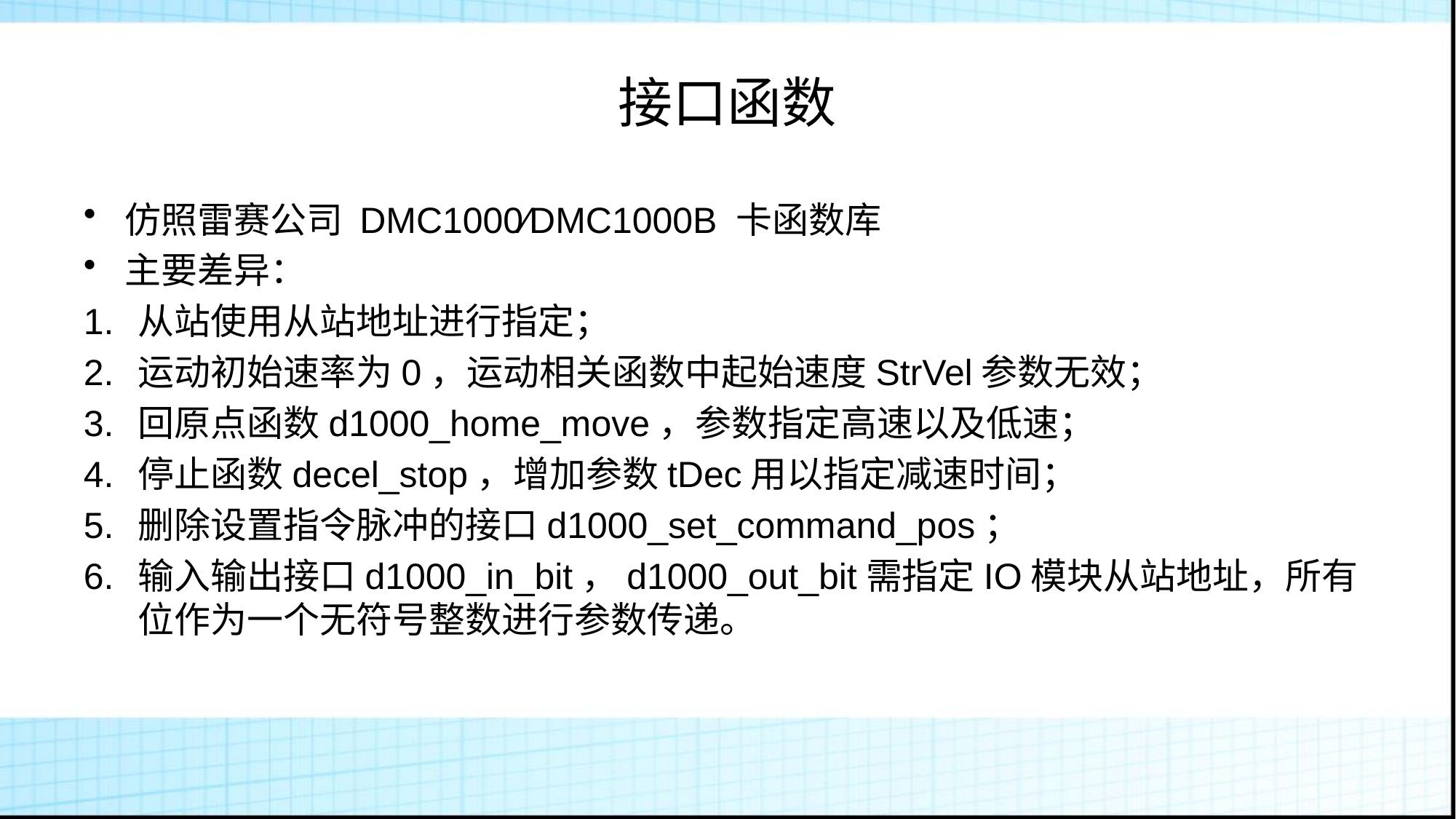

# 接口函数
仿照雷赛公司 DMC1000∕DMC1000B 卡函数库
主要差异：
从站使用从站地址进行指定；
运动初始速率为0，运动相关函数中起始速度StrVel参数无效；
回原点函数d1000_home_move，参数指定高速以及低速；
停止函数decel_stop，增加参数tDec用以指定减速时间；
删除设置指令脉冲的接口d1000_set_command_pos；
输入输出接口d1000_in_bit，d1000_out_bit需指定IO模块从站地址，所有位作为一个无符号整数进行参数传递。